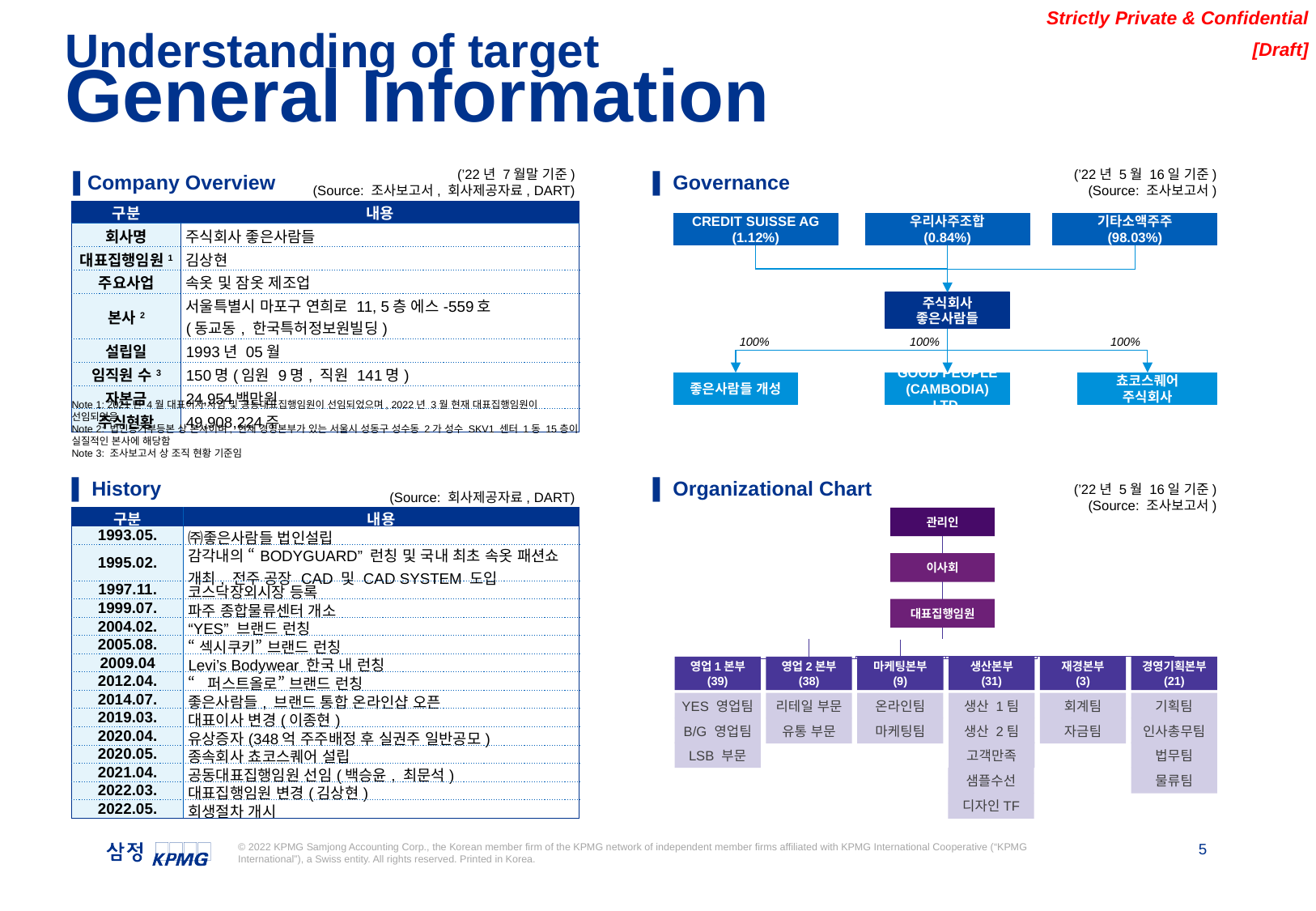

Understanding of target
General Information
▌Company Overview
▌ Governance
(’22년 7월말 기준)
(Source: 조사보고서, 회사제공자료, DART)
(’22년 5월 16일 기준)
(Source: 조사보고서)
| 구분 | 내용 |
| --- | --- |
| 회사명 | 주식회사 좋은사람들 |
| 대표집행임원1 | 김상현 |
| 주요사업 | 속옷 및 잠옷 제조업 |
| 본사2 | 서울특별시 마포구 연희로 11, 5층 에스-559호 (동교동, 한국특허정보원빌딩) |
| 설립일 | 1993년 05월 |
| 임직원 수3 | 150명(임원 9명, 직원 141명) |
| 자본금 | 24,954백만원 |
| 주식현황 | 49,908,224주 |
CREDIT SUISSE AG
(1.12%)
우리사주조합
(0.84%)
기타소액주주
(98.03%)
주식회사
좋은사람들
100%
100%
100%
좋은사람들 개성
GOOD PEOPLE
(CAMBODIA) LTD.
쵸코스퀘어
주식회사
Note 1: 2021년 4월 대표이사 사임 및 공동대표집행임원이 선임되었으며, 2022년 3월 현재 대표집행임원이 선임되었음
Note 2: 법인등기부등본 상 본사이며, 현재 경영본부가 있는 서울시 성동구 성수동 2가 성수 SKV1 센터 1동 15층이 실질적인 본사에 해당함
Note 3: 조사보고서 상 조직 현황 기준임
▌ History
▌ Organizational Chart
(Source: 회사제공자료, DART)
(’22년 5월 16일 기준)
(Source: 조사보고서)
| 구분 | 내용 |
| --- | --- |
| 1993.05. | ㈜좋은사람들 법인설립 |
| 1995.02. | 감각내의 “BODYGUARD” 런칭 및 국내 최초 속옷 패션쇼 개최, 전주 공장 CAD 및 CAD SYSTEM 도입 |
| 1997.11. | 코스닥장외시장 등록 |
| 1999.07. | 파주 종합물류센터 개소 |
| 2004.02. | “YES” 브랜드 런칭 |
| 2005.08. | “섹시쿠키” 브랜드 런칭 |
| 2009.04 | Levi’s Bodywear 한국 내 런칭 |
| 2012.04. | “퍼스트올로” 브랜드 런칭 |
| 2014.07. | 좋은사람들, 브랜드 통합 온라인샵 오픈 |
| 2019.03. | 대표이사 변경(이종현) |
| 2020.04. | 유상증자(348억 주주배정 후 실권주 일반공모) |
| 2020.05. | 종속회사 쵸코스퀘어 설립 |
| 2021.04. | 공동대표집행임원 선임(백승윤, 최문석) |
| 2022.03. | 대표집행임원 변경(김상현) |
| 2022.05. | 회생절차 개시 |
관리인
이사회
대표집행임원
영업1본부
(39)
영업2본부
(38)
마케팅본부
(9)
생산본부
(31)
재경본부
(3)
경영기획본부
(21)
YES 영업팀
리테일 부문
온라인팀
생산 1팀
회계팀
기획팀
B/G 영업팀
유통 부문
마케팅팀
생산 2팀
자금팀
인사총무팀
LSB 부문
고객만족
법무팀
샘플수선
물류팀
디자인TF